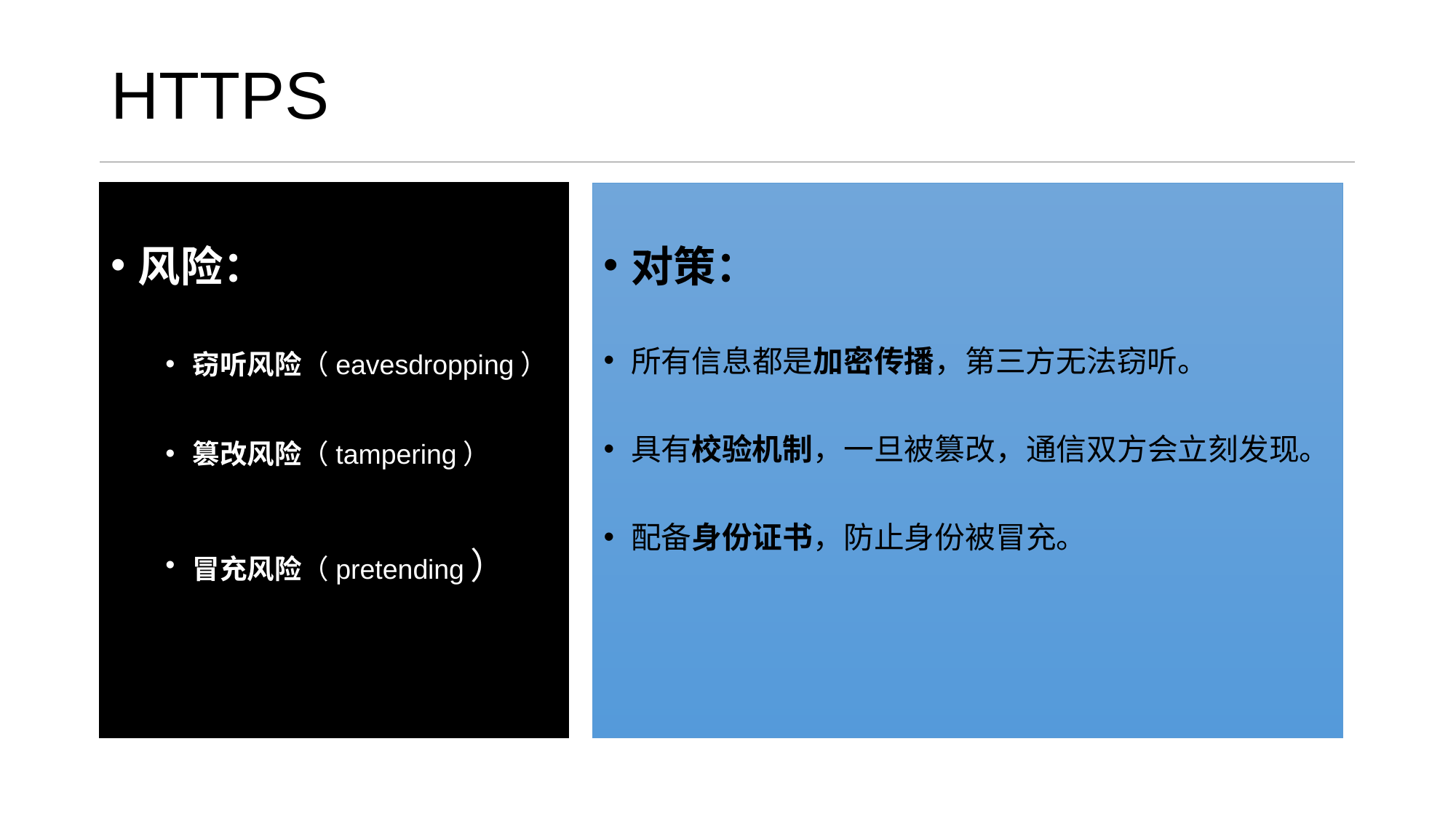

# HTTPS
风险：
窃听风险（eavesdropping）
篡改风险（tampering）
冒充风险（pretending）
对策：
所有信息都是加密传播，第三方无法窃听。
具有校验机制，一旦被篡改，通信双方会立刻发现。
配备身份证书，防止身份被冒充。